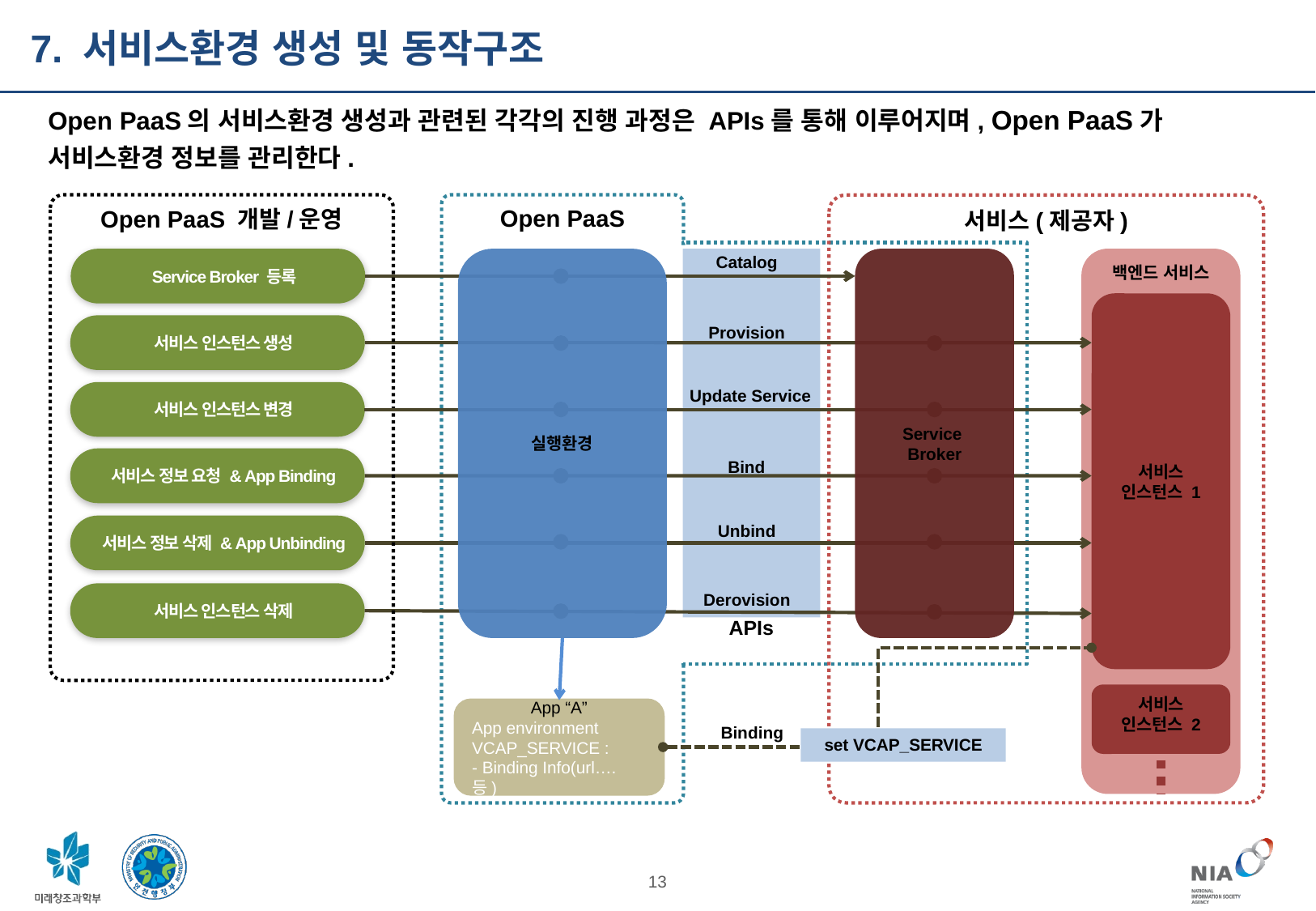

7. 서비스환경 생성 및 동작구조
Open PaaS의 서비스환경 생성과 관련된 각각의 진행 과정은 APIs를 통해 이루어지며, Open PaaS가
서비스환경 정보를 관리한다.
Open PaaS 개발/운영
Open PaaS

서비스(제공자)
Catalog
Service
Broker
실행환경
백엔드 서비스
Service Broker 등록

서비스 인스턴스 1
서비스 인스턴스 생성
Provision

Update Service
서비스 인스턴스 변경

서비스 정보 요청 & App Binding
Bind

Unbind
서비스 정보 삭제 & App Unbinding

Derovision
서비스 인스턴스 삭제

APIs
서비스 인스턴스 2
App “A”
App environment
VCAP_SERVICE :
- Binding Info(url…. 등)
Binding
set VCAP_SERVICE